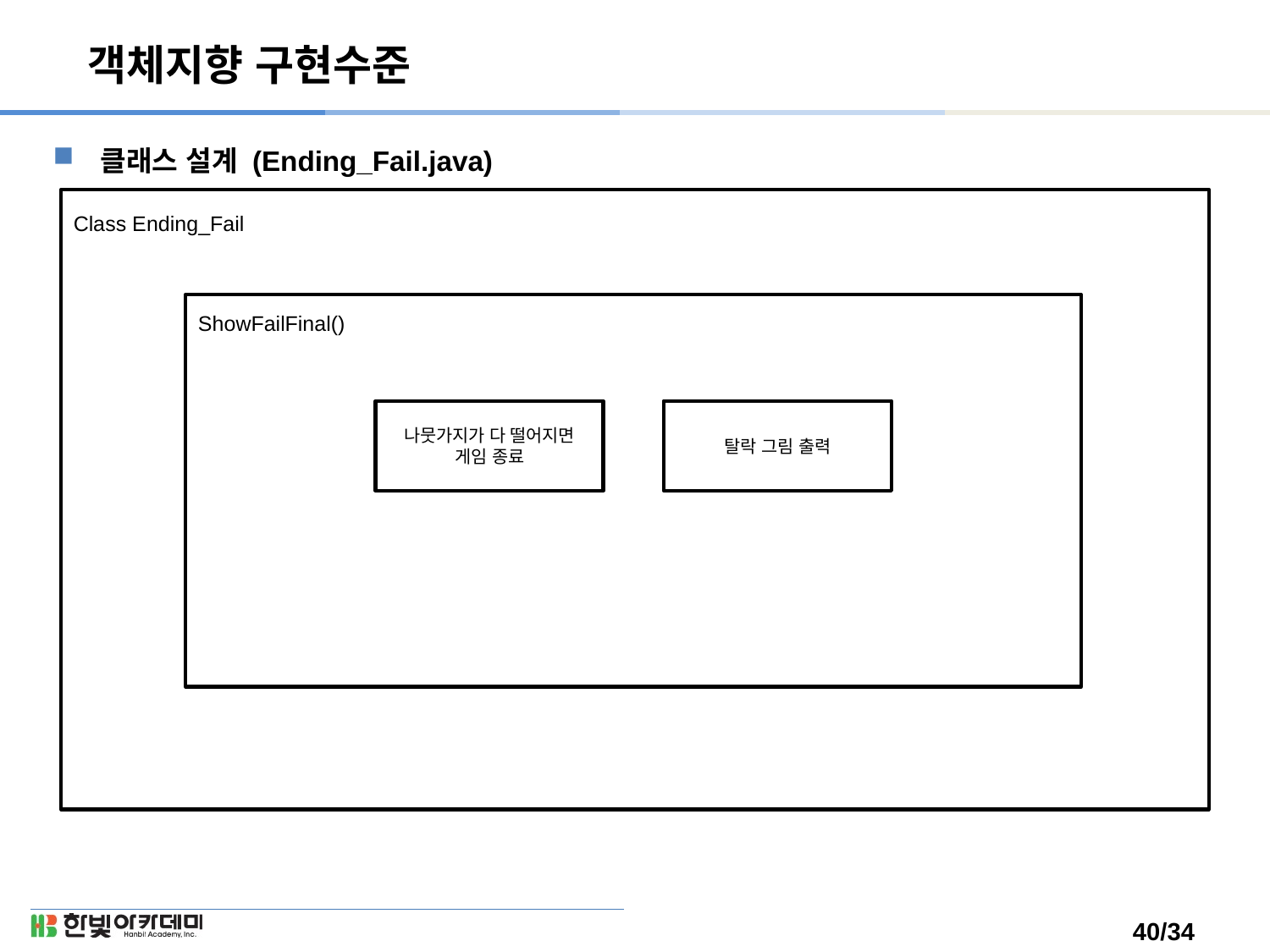

# 객체지향 구현수준
클래스 설계 (Ending_Fail.java)

Class Ending_Fail

ShowFailFinal()
나뭇가지가 다 떨어지면 게임 종료
탈락 그림 출력